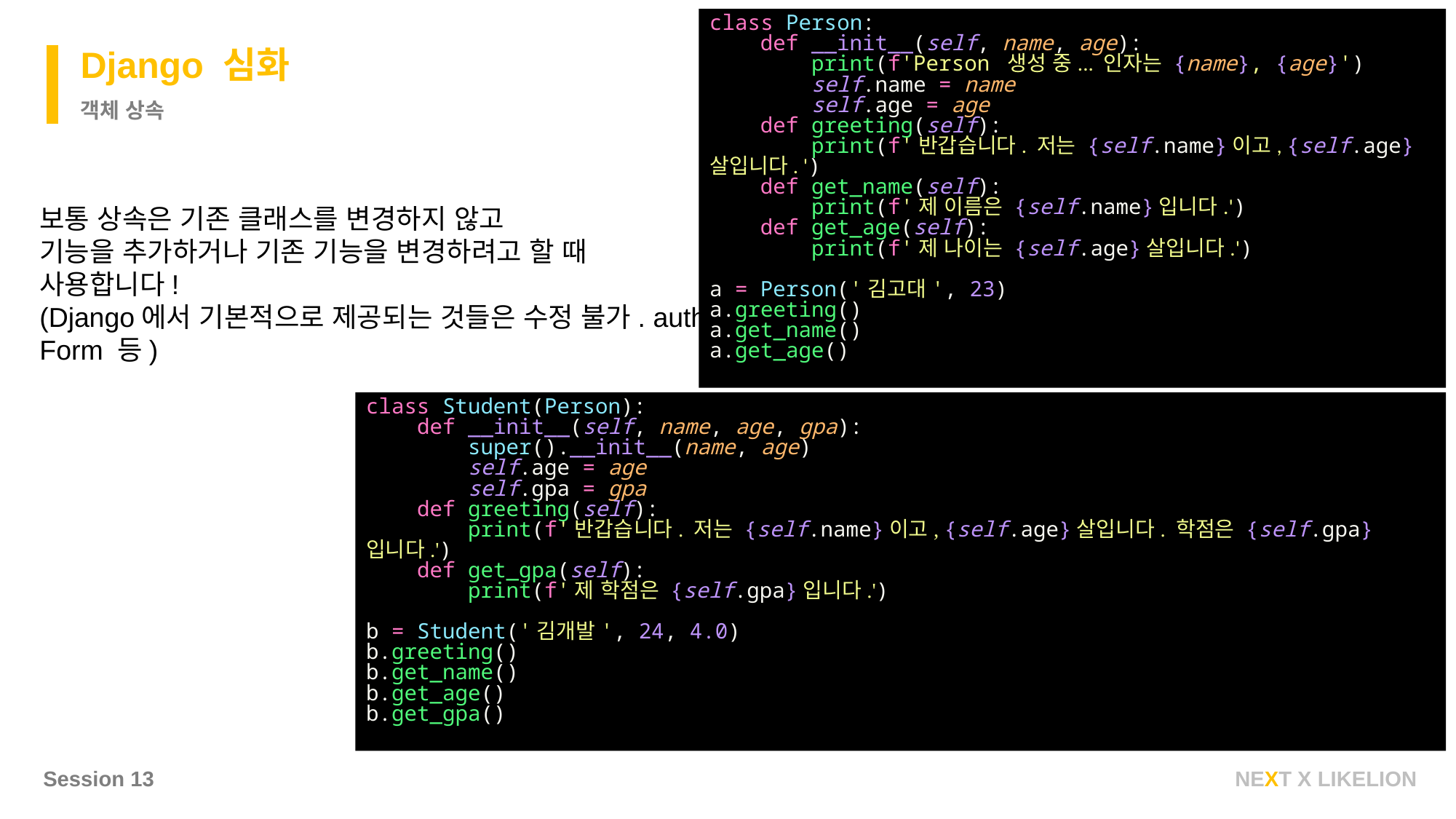

class Person:
    def __init__(self, name, age):
        print(f'Person 생성 중... 인자는 {name}, {age}')
        self.name = name
        self.age = age
    def greeting(self):
        print(f'반갑습니다. 저는 {self.name}이고, {self.age}살입니다. ')
    def get_name(self):
        print(f'제 이름은 {self.name}입니다.')
    def get_age(self):
        print(f'제 나이는 {self.age}살입니다.')

a = Person('김고대', 23)
a.greeting()
a.get_name()
a.get_age()

Django 심화

객체 상속
보통 상속은 기존 클래스를 변경하지 않고
기능을 추가하거나 기존 기능을 변경하려고 할 때 사용합니다!
(Django에서 기본적으로 제공되는 것들은 수정 불가. auth, Form 등)
class Student(Person):
    def __init__(self, name, age, gpa):
        super().__init__(name, age)
        self.age = age
        self.gpa = gpa
    def greeting(self):
        print(f'반갑습니다. 저는 {self.name}이고, {self.age}살입니다. 학점은 {self.gpa}입니다.')
    def get_gpa(self):
        print(f'제 학점은 {self.gpa}입니다.')

b = Student('김개발', 24, 4.0)
b.greeting()
b.get_name()
b.get_age()
b.get_gpa()

Session 13
NEXT X LIKELION